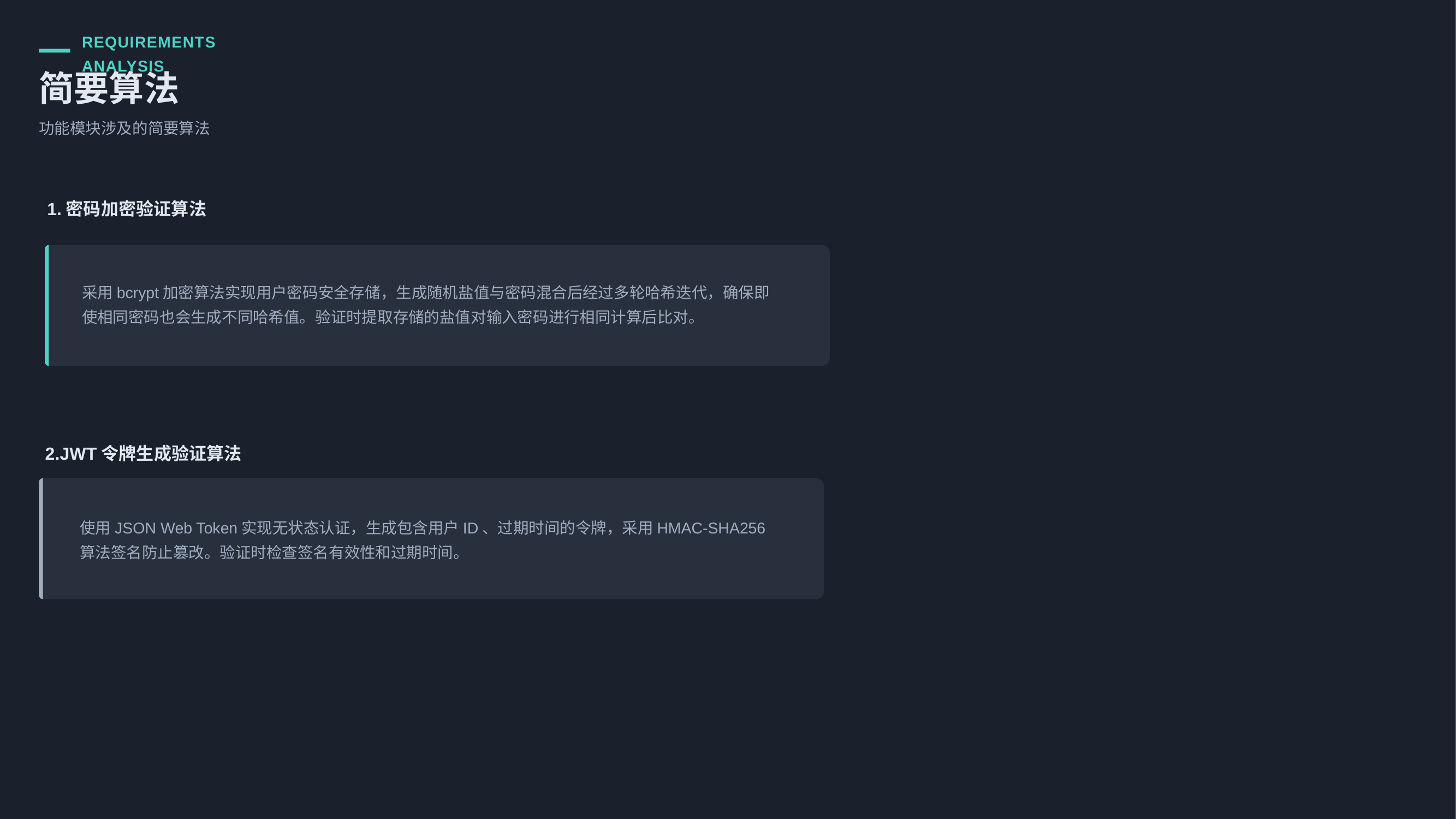

REQUIREMENTS ANALYSIS

简要算法
功能模块涉及的简要算法
1.密码加密验证算法

采用bcrypt加密算法实现用户密码安全存储，生成随机盐值与密码混合后经过多轮哈希迭代，确保即使相同密码也会生成不同哈希值。验证时提取存储的盐值对输入密码进行相同计算后比对。
2.JWT令牌生成验证算法

使用JSON Web Token实现无状态认证，生成包含用户ID、过期时间的令牌，采用HMAC-SHA256算法签名防止篡改。验证时检查签名有效性和过期时间。